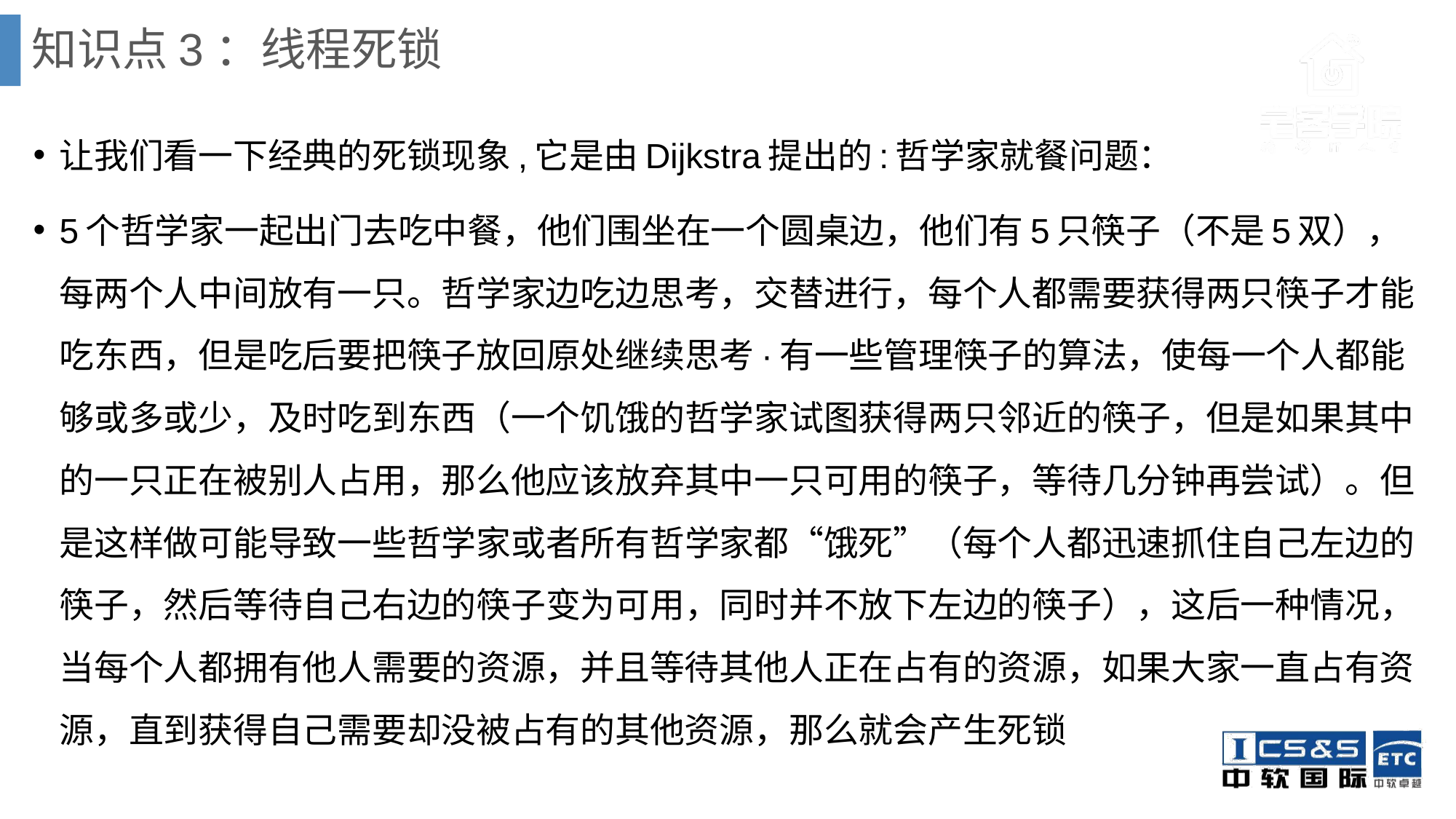

# 知识点3：线程死锁
让我们看一下经典的死锁现象,它是由Dijkstra提出的:哲学家就餐问题：
5个哲学家一起出门去吃中餐，他们围坐在一个圆桌边，他们有5只筷子（不是5双），每两个人中间放有一只。哲学家边吃边思考，交替进行，每个人都需要获得两只筷子才能吃东西，但是吃后要把筷子放回原处继续思考·有一些管理筷子的算法，使每一个人都能够或多或少，及时吃到东西（一个饥饿的哲学家试图获得两只邻近的筷子，但是如果其中的一只正在被别人占用，那么他应该放弃其中一只可用的筷子，等待几分钟再尝试）。但是这样做可能导致一些哲学家或者所有哲学家都“饿死”（每个人都迅速抓住自己左边的筷子，然后等待自己右边的筷子变为可用，同时并不放下左边的筷子），这后一种情况，当每个人都拥有他人需要的资源，并且等待其他人正在占有的资源，如果大家一直占有资源，直到获得自己需要却没被占有的其他资源，那么就会产生死锁